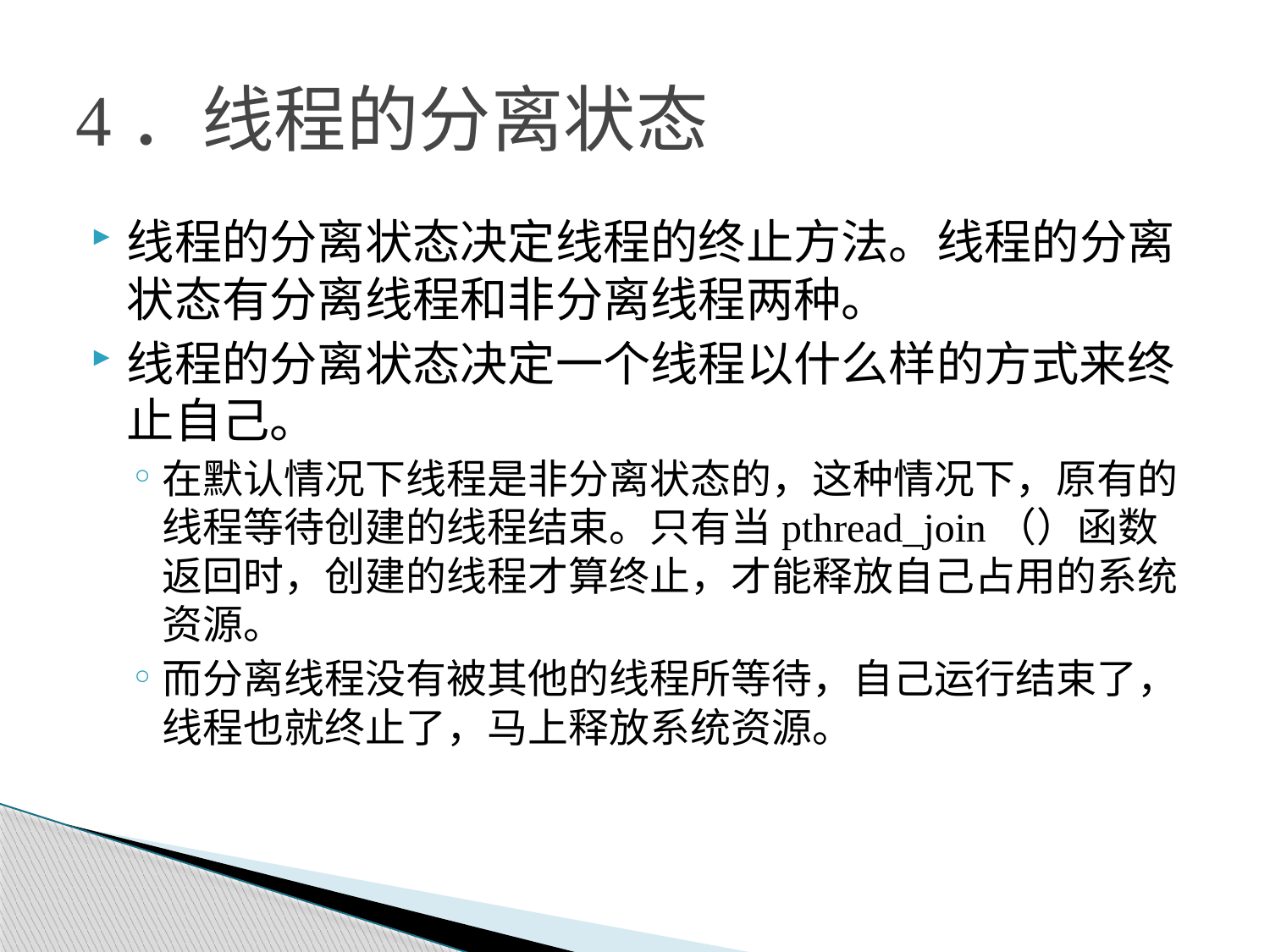

# 4．线程的分离状态
线程的分离状态决定线程的终止方法。线程的分离状态有分离线程和非分离线程两种。
线程的分离状态决定一个线程以什么样的方式来终止自己。
在默认情况下线程是非分离状态的，这种情况下，原有的线程等待创建的线程结束。只有当pthread_join（）函数返回时，创建的线程才算终止，才能释放自己占用的系统资源。
而分离线程没有被其他的线程所等待，自己运行结束了，线程也就终止了，马上释放系统资源。